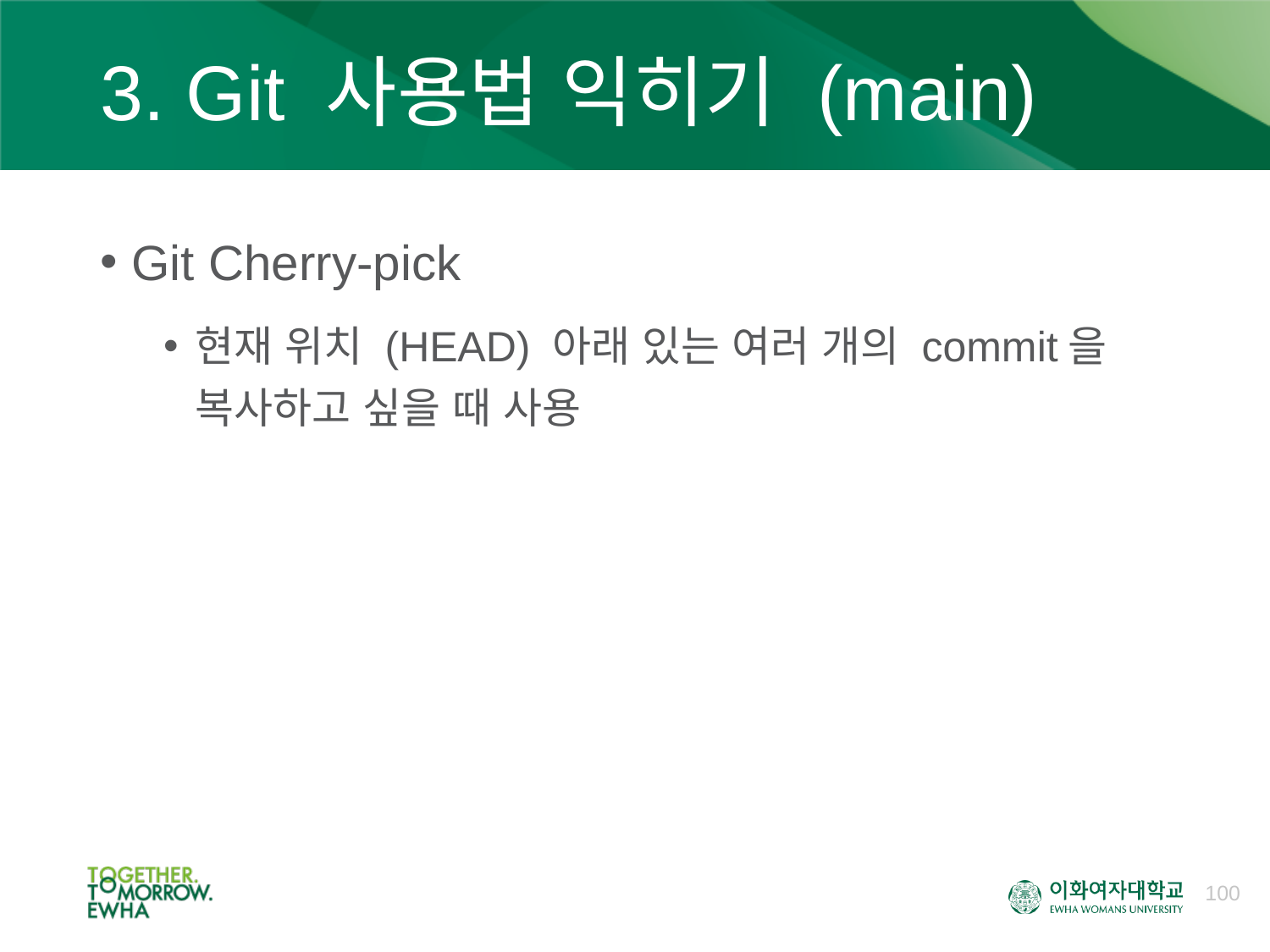

# 3. Git 사용법 익히기 (main)
Git Cherry-pick
현재 위치 (HEAD) 아래 있는 여러 개의 commit을 복사하고 싶을 때 사용

100